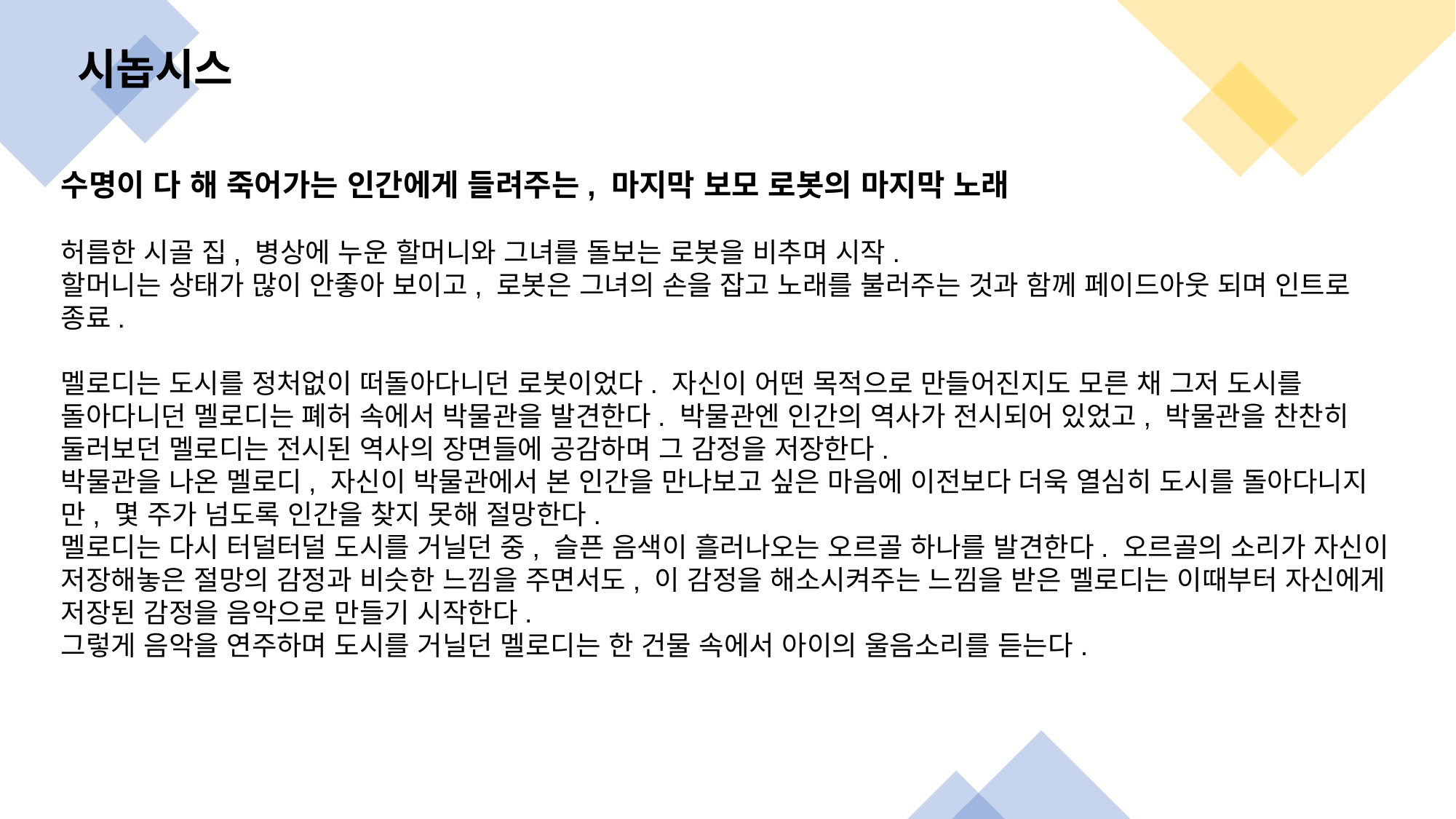

시놉시스

수명이 다 해 죽어가는 인간에게 들려주는, 마지막 보모 로봇의 마지막 노래

허름한 시골 집, 병상에 누운 할머니와 그녀를 돌보는 로봇을 비추며 시작.
할머니는 상태가 많이 안좋아 보이고, 로봇은 그녀의 손을 잡고 노래를 불러주는 것과 함께 페이드아웃 되며 인트로 종료.

멜로디는 도시를 정처없이 떠돌아다니던 로봇이었다. 자신이 어떤 목적으로 만들어진지도 모른 채 그저 도시를 돌아다니던 멜로디는 폐허 속에서 박물관을 발견한다. 박물관엔 인간의 역사가 전시되어 있었고, 박물관을 찬찬히 둘러보던 멜로디는 전시된 역사의 장면들에 공감하며 그 감정을 저장한다.
박물관을 나온 멜로디, 자신이 박물관에서 본 인간을 만나보고 싶은 마음에 이전보다 더욱 열심히 도시를 돌아다니지만, 몇 주가 넘도록 인간을 찾지 못해 절망한다.
멜로디는 다시 터덜터덜 도시를 거닐던 중, 슬픈 음색이 흘러나오는 오르골 하나를 발견한다. 오르골의 소리가 자신이 저장해놓은 절망의 감정과 비슷한 느낌을 주면서도, 이 감정을 해소시켜주는 느낌을 받은 멜로디는 이때부터 자신에게 저장된 감정을 음악으로 만들기 시작한다.
그렇게 음악을 연주하며 도시를 거닐던 멜로디는 한 건물 속에서 아이의 울음소리를 듣는다.